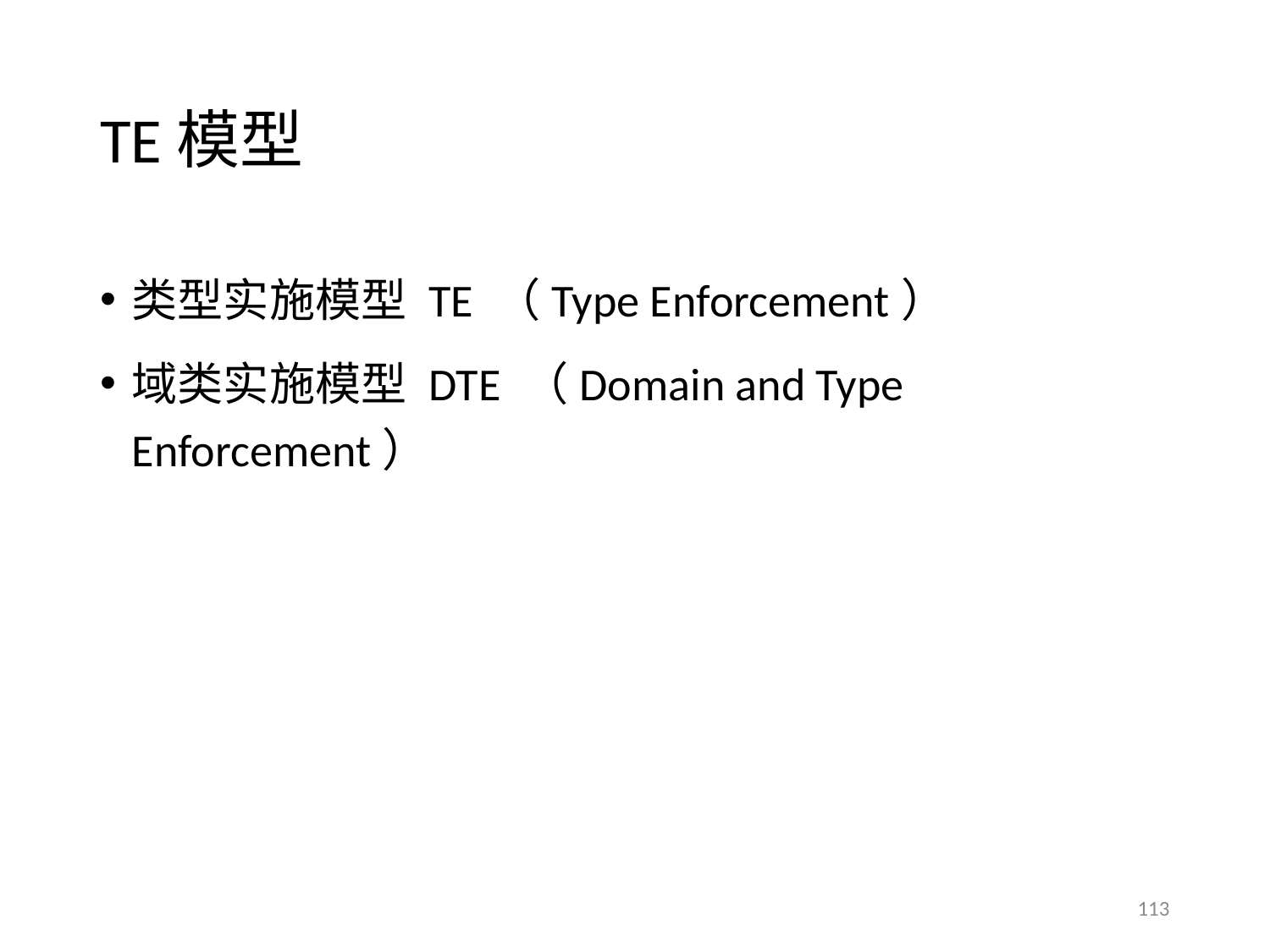

# TE模型
类型实施模型 TE （Type Enforcement）
域类实施模型 DTE （Domain and Type Enforcement）
113